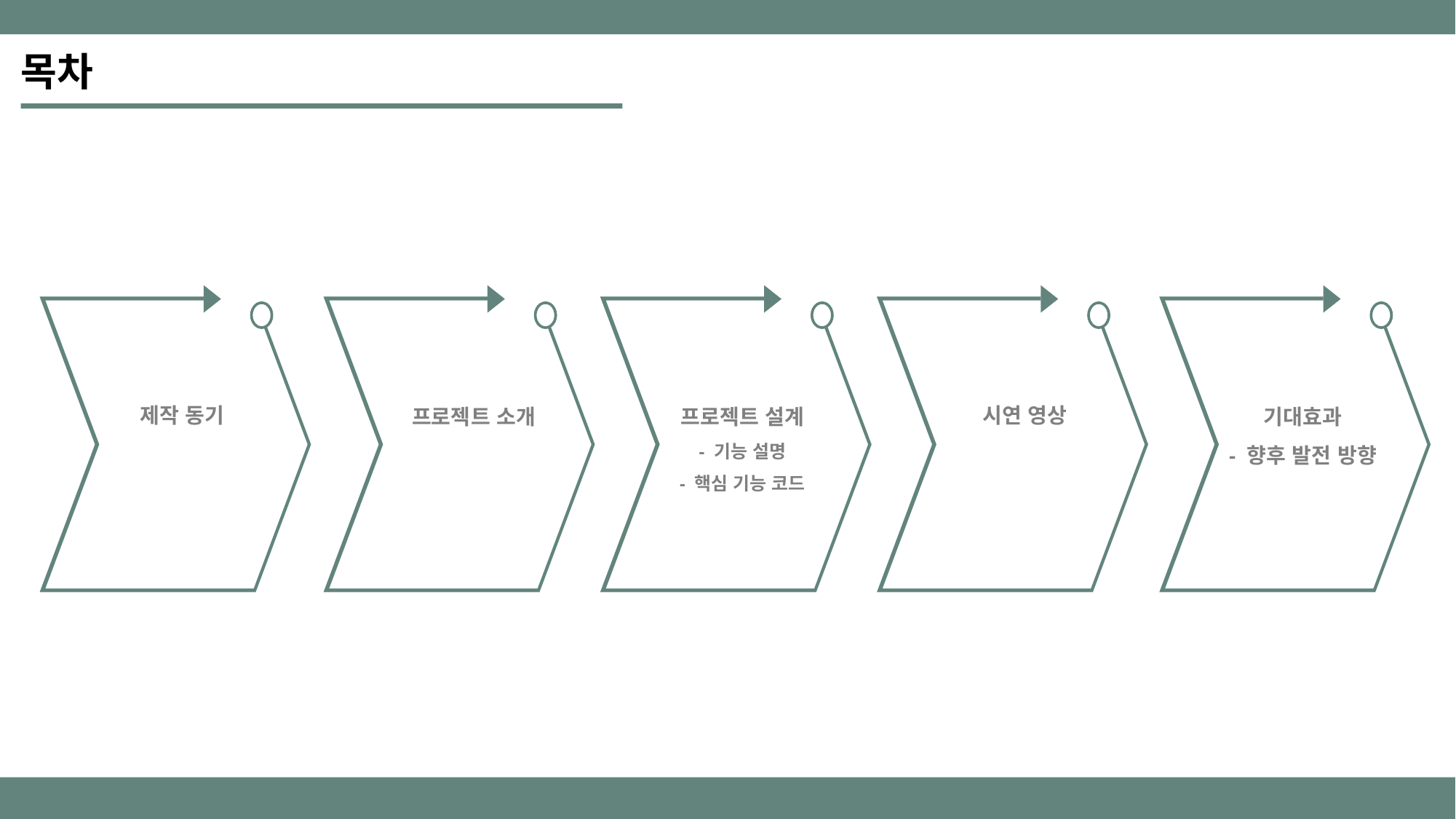

목차

제작 동기
시연 영상
프로젝트 소개
프로젝트 설계
- 기능 설명
- 핵심 기능 코드

기대효과
- 향후 발전 방향